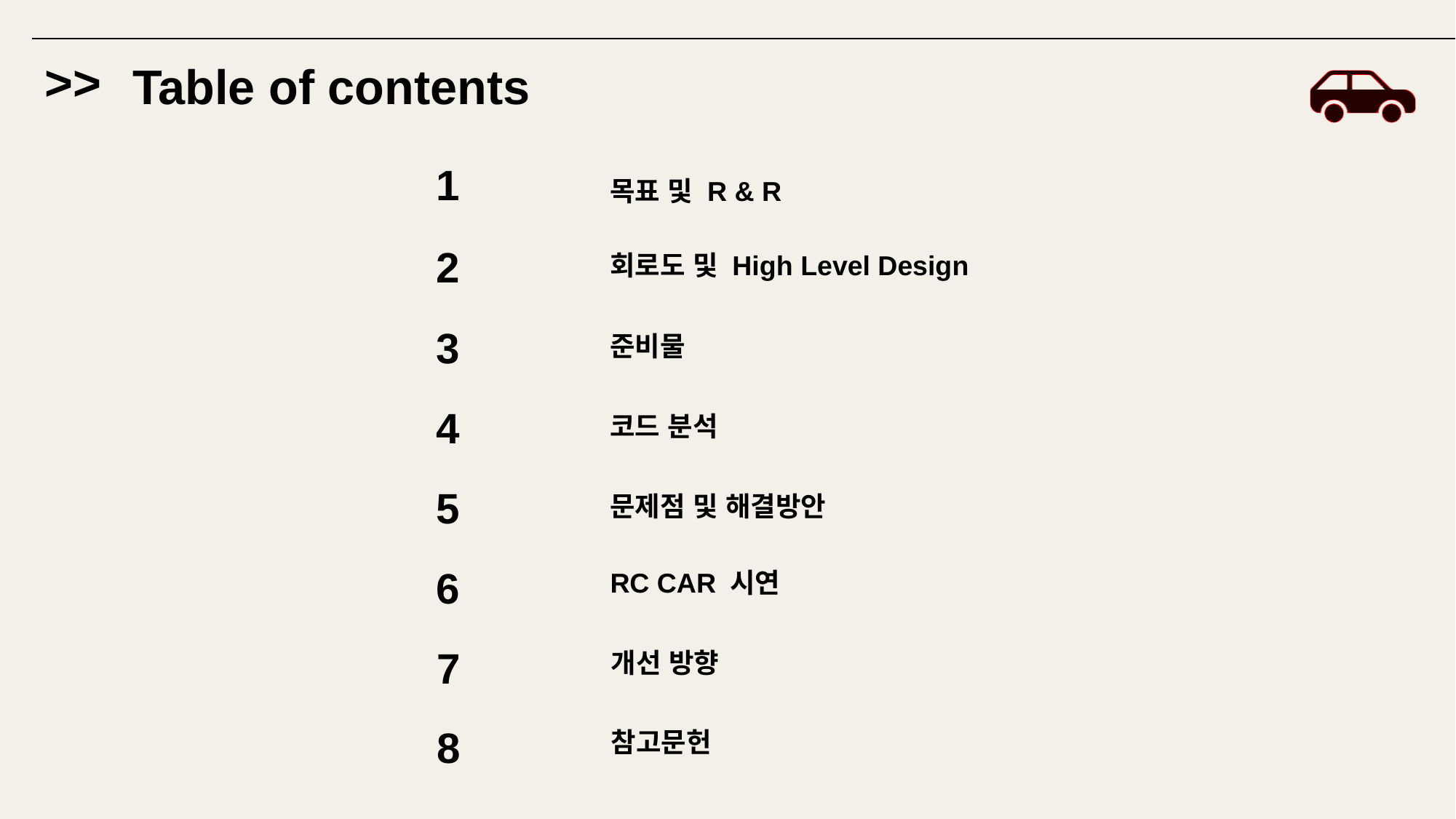

>>
Table of contents
1
목표 및 R & R
2
회로도 및 High Level Design
3
준비물
4
코드 분석
5
문제점 및 해결방안
6
RC CAR 시연
7
개선 방향
8
참고문헌